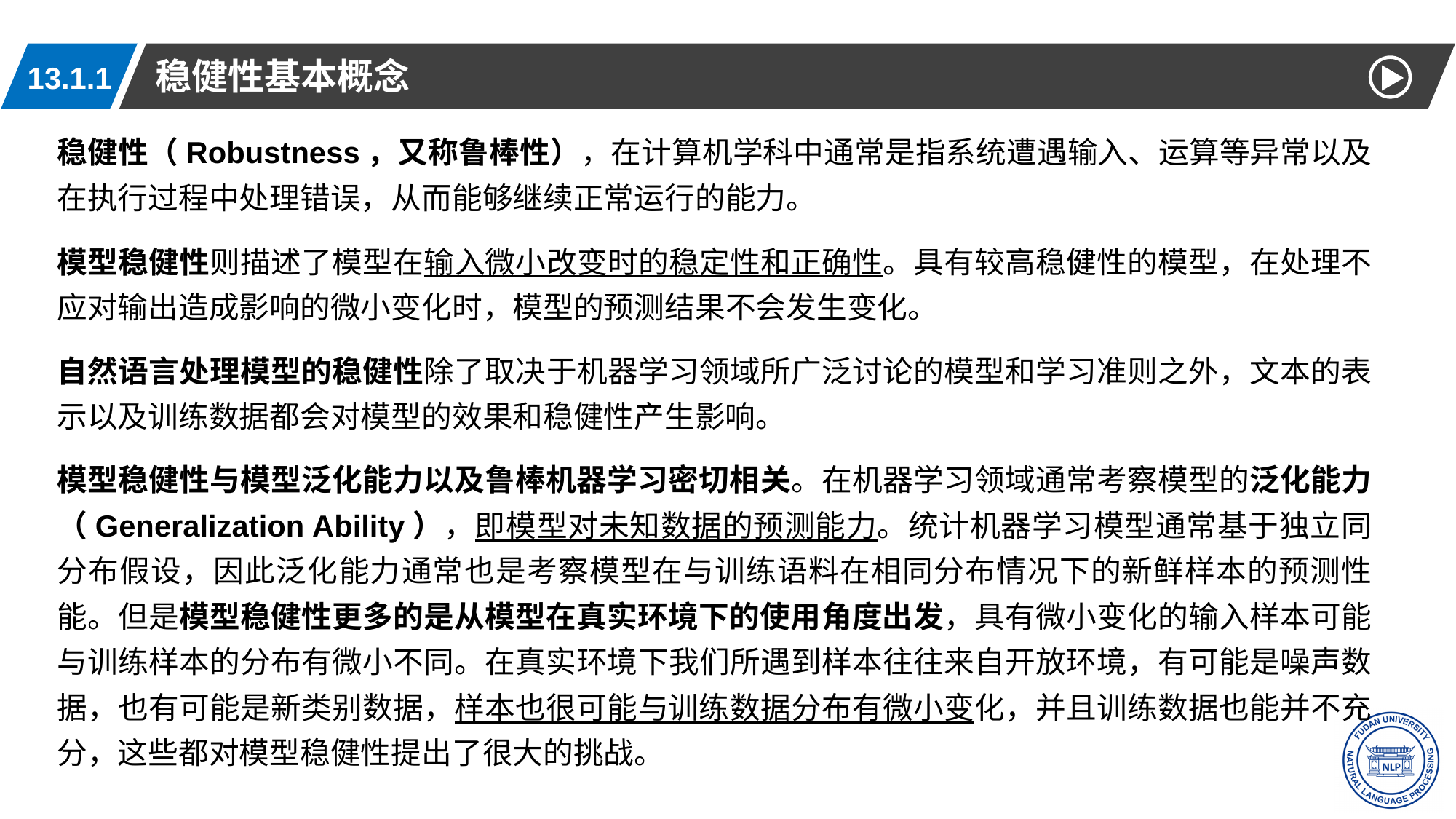

稳健性基本概念
13.1.1

稳健性（Robustness，又称鲁棒性），在计算机学科中通常是指系统遭遇输入、运算等异常以及在执行过程中处理错误，从而能够继续正常运行的能力。
模型稳健性则描述了模型在输入微小改变时的稳定性和正确性。具有较高稳健性的模型，在处理不应对输出造成影响的微小变化时，模型的预测结果不会发生变化。
自然语言处理模型的稳健性除了取决于机器学习领域所广泛讨论的模型和学习准则之外，文本的表示以及训练数据都会对模型的效果和稳健性产生影响。
模型稳健性与模型泛化能力以及鲁棒机器学习密切相关。在机器学习领域通常考察模型的泛化能力（Generalization Ability），即模型对未知数据的预测能力。统计机器学习模型通常基于独立同分布假设，因此泛化能力通常也是考察模型在与训练语料在相同分布情况下的新鲜样本的预测性能。但是模型稳健性更多的是从模型在真实环境下的使用角度出发，具有微小变化的输入样本可能与训练样本的分布有微小不同。在真实环境下我们所遇到样本往往来自开放环境，有可能是噪声数据，也有可能是新类别数据，样本也很可能与训练数据分布有微小变化，并且训练数据也能并不充分，这些都对模型稳健性提出了很大的挑战。
7